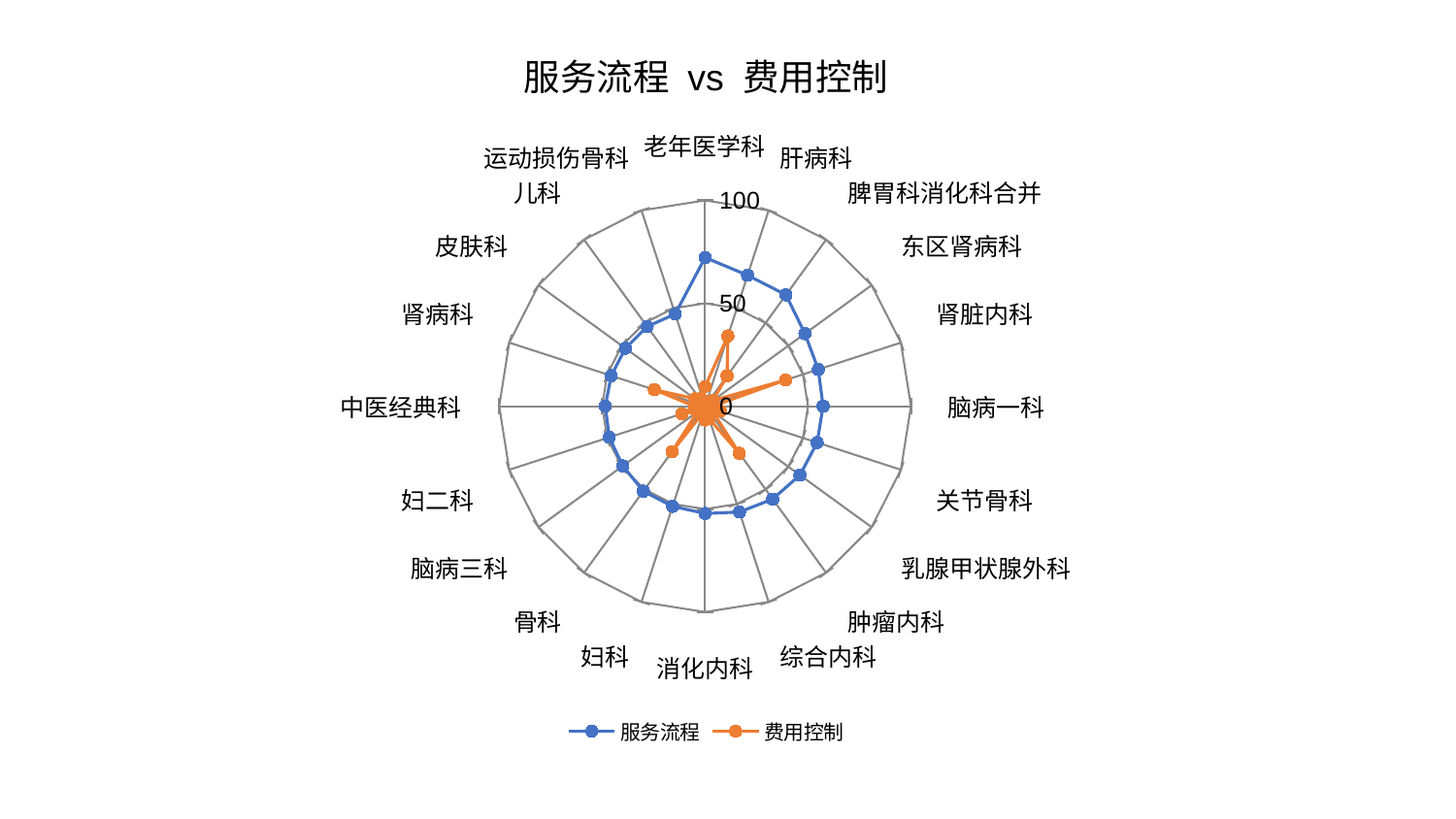

### Chart: 服务流程 vs 费用控制

| Category | 服务流程 | 费用控制 |
|---|---|---|
| 老年医学科 | 72.21803595859559 | 9.559228059961196 |
| 肝病科 | 66.88698760731768 | 35.89610991140409 |
| 脾胃科消化科合并 | 66.8736895068678 | 18.22412605021536 |
| 东区肾病科 | 59.97955418867768 | 4.729718525131668 |
| 肾脏内科 | 57.81962633465638 | 41.12187550715768 |
| 脑病一科 | 57.34936134516204 | 3.6472836163705975 |
| 关节骨科 | 57.23880328989457 | 7.847929436596462 |
| 乳腺甲状腺外科 | 56.95399030456696 | 4.793051701092182 |
| 肿瘤内科 | 55.840243165956586 | 28.336431019676546 |
| 综合内科 | 54.07386211269544 | 6.347452624081665 |
| 消化内科 | 52.16678443550683 | 6.753641732239685 |
| 妇科 | 51.148117363608286 | 3.472069517249504 |
| 骨科 | 51.05279774069006 | 27.238631754078714 |
| 脑病三科 | 49.40864584186334 | 4.606162446300871 |
| 妇二科 | 48.937727601505294 | 11.839469608396618 |
| 中医经典科 | 48.47606606555822 | 5.2064820915668815 |
| 肾病科 | 47.9337057847014 | 25.896974700696326 |
| 皮肤科 | 47.86247479805829 | 6.119602172613776 |
| 儿科 | 47.83464498143092 | 4.3722632836240765 |
| 运动损伤骨科 | 47.09352390949019 | 2.874286572189229 |
126